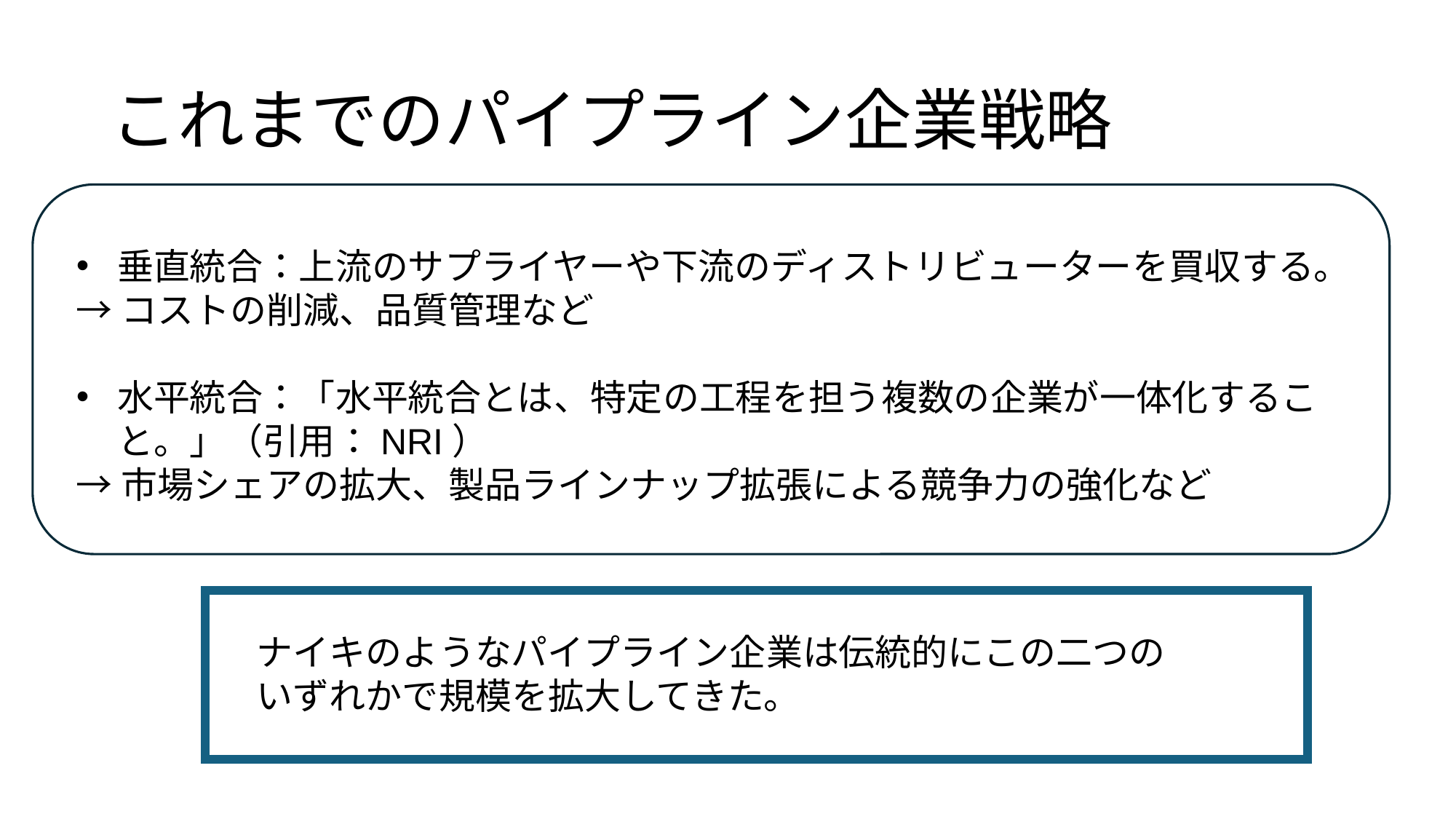

# これまでのパイプライン企業戦略

垂直統合：上流のサプライヤーや下流のディストリビューターを買収する。
→コストの削減、品質管理など

水平統合：「水平統合とは、特定の工程を担う複数の企業が一体化すること。」（引用：NRI）
→市場シェアの拡大、製品ラインナップ拡張による競争力の強化など

ナイキのようなパイプライン企業は伝統的にこの二つのいずれかで規模を拡大してきた。